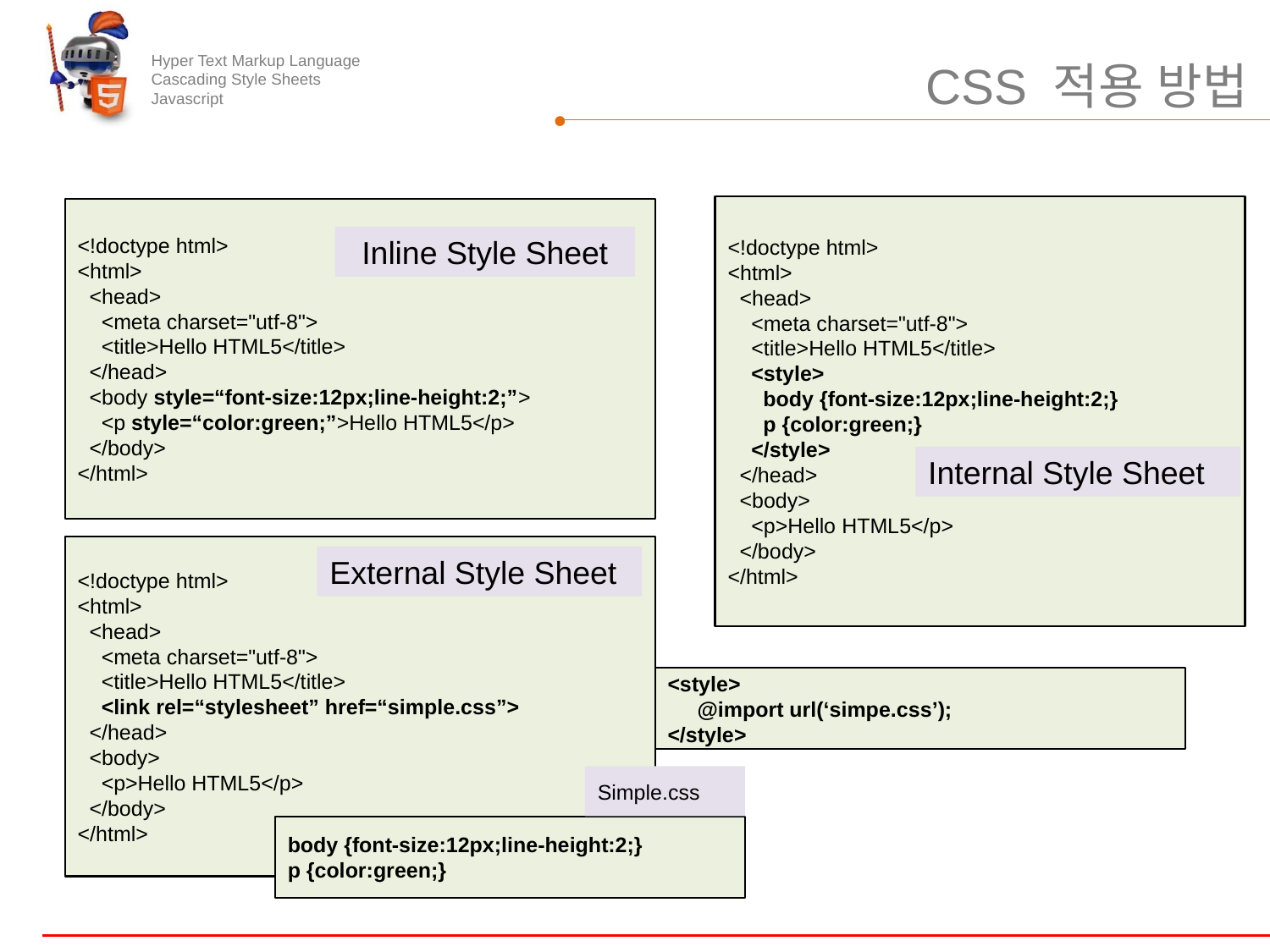

# CSS 적용 방법
<!doctype html>
<html>
  <head>
    <meta charset="utf-8">
    <title>Hello HTML5</title>
    <style>
      body {font-size:12px;line-height:2;}
      p {color:green;}
    </style>
  </head>
  <body>
    <p>Hello HTML5</p>
  </body>
</html>
<!doctype html>
<html>
  <head>
    <meta charset="utf-8">
    <title>Hello HTML5</title>
  </head>
  <body style=“font-size:12px;line-height:2;”>
    <p style=“color:green;”>Hello HTML5</p>
  </body>
</html>
Inline Style Sheet
Internal Style Sheet
<!doctype html>
<html>
  <head>
    <meta charset="utf-8">
    <title>Hello HTML5</title>
    <link rel=“stylesheet” href=“simple.css”>
  </head>
  <body>
    <p>Hello HTML5</p>
  </body>
</html>
External Style Sheet
<style>
     @import url(‘simpe.css’);
</style>
Simple.css
body {font-size:12px;line-height:2;}
p {color:green;}